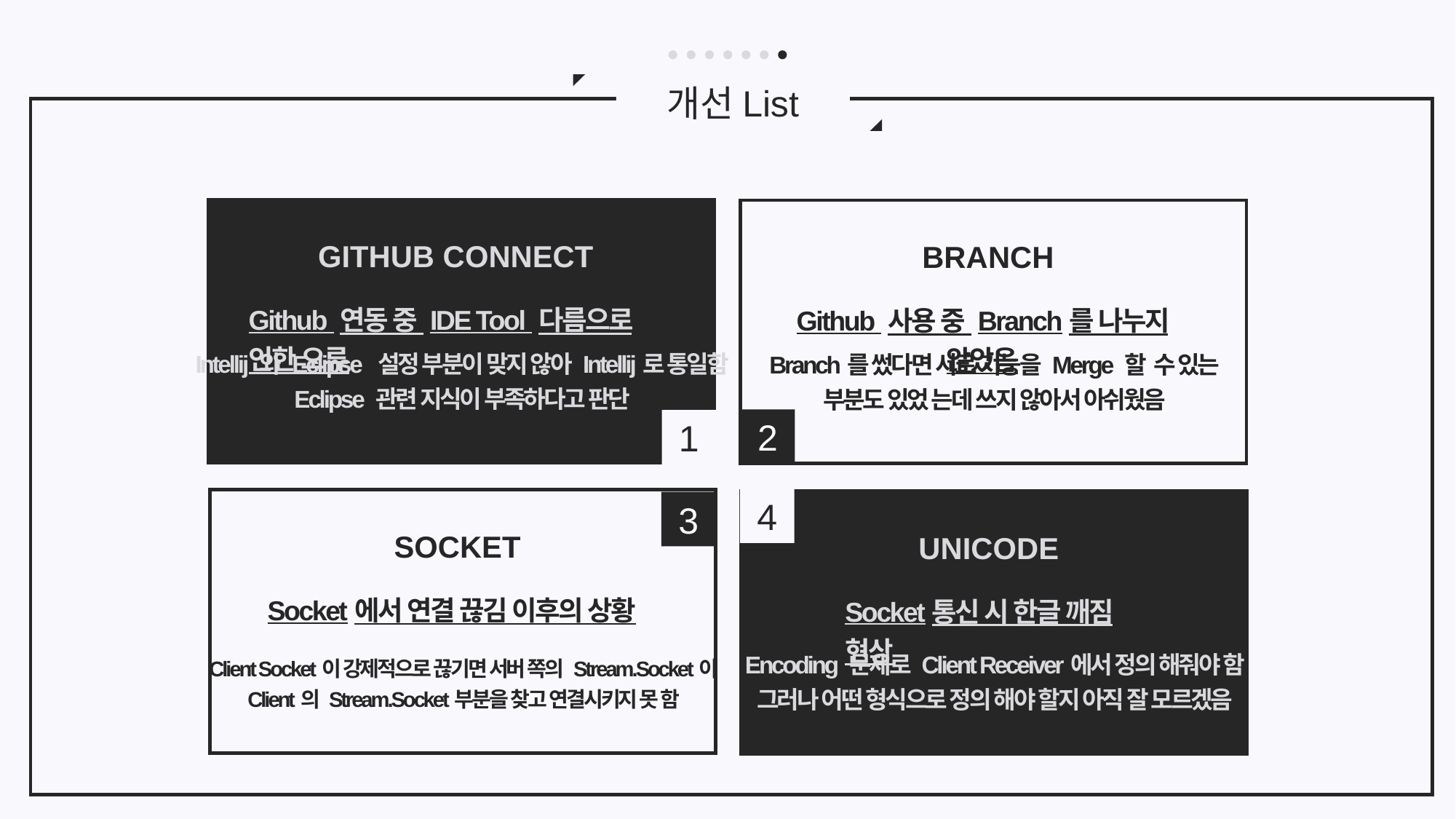

개선List

GitHub Connect
1
Github 연동 중 IDE Tool 다름으로 인한 오류
Intellij 와 Eclipse  설정 부분이 맞지 않아 Intellij로 통일함
Eclipse 관련 지식이 부족하다고 판단

BRANCH
2
Github 사용 중 Branch를 나누지 않았음
Branch를 썼다면 서로 기능을 Merge 할  수 있는
부분도 있었 는데 쓰지 않아서 아쉬웠음
4

UNICODE
Socket통신 시 한글 깨짐 현상
Encoding 문제로 Client Receiver에서 정의 해줘야 함
그러나 어떤 형식으로 정의 해야 할지 아직 잘 모르겠음

3
SOCKET
Socket에서 연결 끊김 이후의 상황
Client Socket이 강제적으로 끊기면 서버 쪽의 Stream.Socket이
Client의 Stream.Socket부분을 찾고 연결시키지 못 함